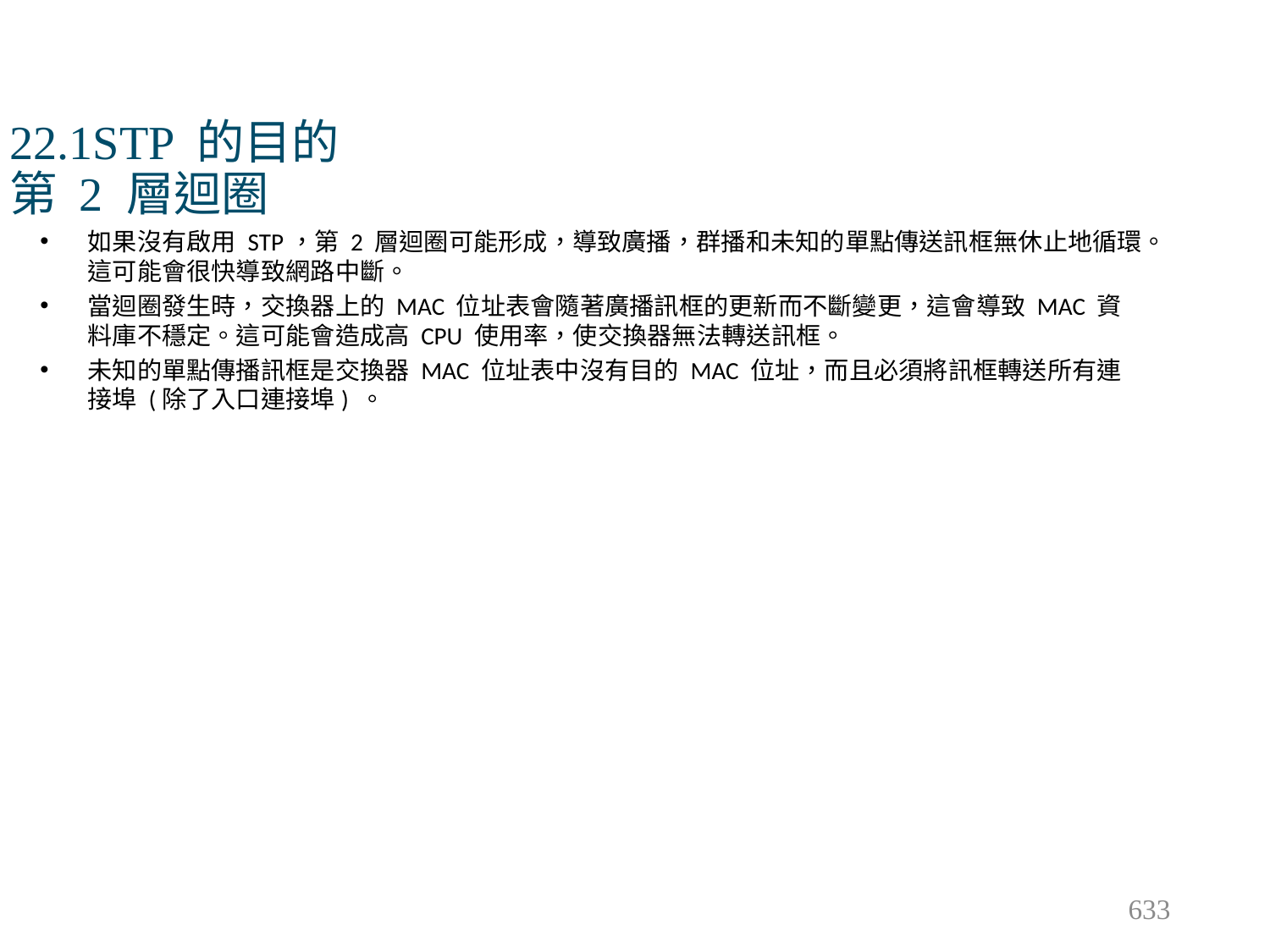

# 22.1STP 的目的 第 2 層迴圈
如果沒有啟用 STP，第 2 層迴圈可能形成，導致廣播，群播和未知的單點傳送訊框無休止地循環。這可能會很快導致網路中斷。
當迴圈發生時，交換器上的 MAC 位址表會隨著廣播訊框的更新而不斷變更，這會導致 MAC 資料庫不穩定。這可能會造成高 CPU 使用率，使交換器無法轉送訊框。
未知的單點傳播訊框是交換器 MAC 位址表中沒有目的 MAC 位址，而且必須將訊框轉送所有連接埠 (除了入口連接埠) 。

633